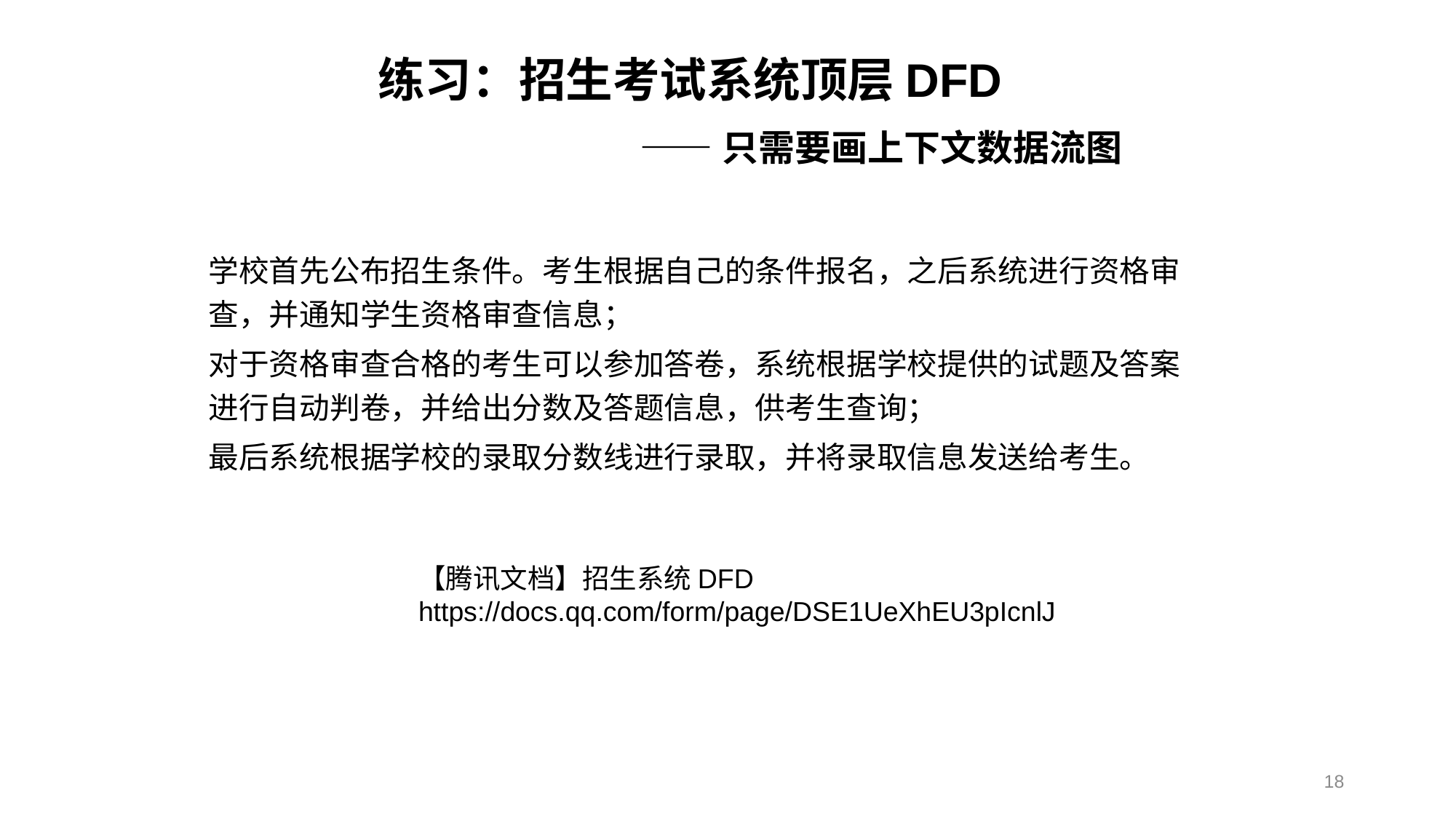

练习：招生考试系统顶层DFD
——只需要画上下文数据流图
学校首先公布招生条件。考生根据自己的条件报名，之后系统进行资格审查，并通知学生资格审查信息；
对于资格审查合格的考生可以参加答卷，系统根据学校提供的试题及答案进行自动判卷，并给出分数及答题信息，供考生查询；
最后系统根据学校的录取分数线进行录取，并将录取信息发送给考生。
【腾讯文档】招生系统DFD
https://docs.qq.com/form/page/DSE1UeXhEU3pIcnlJ
18